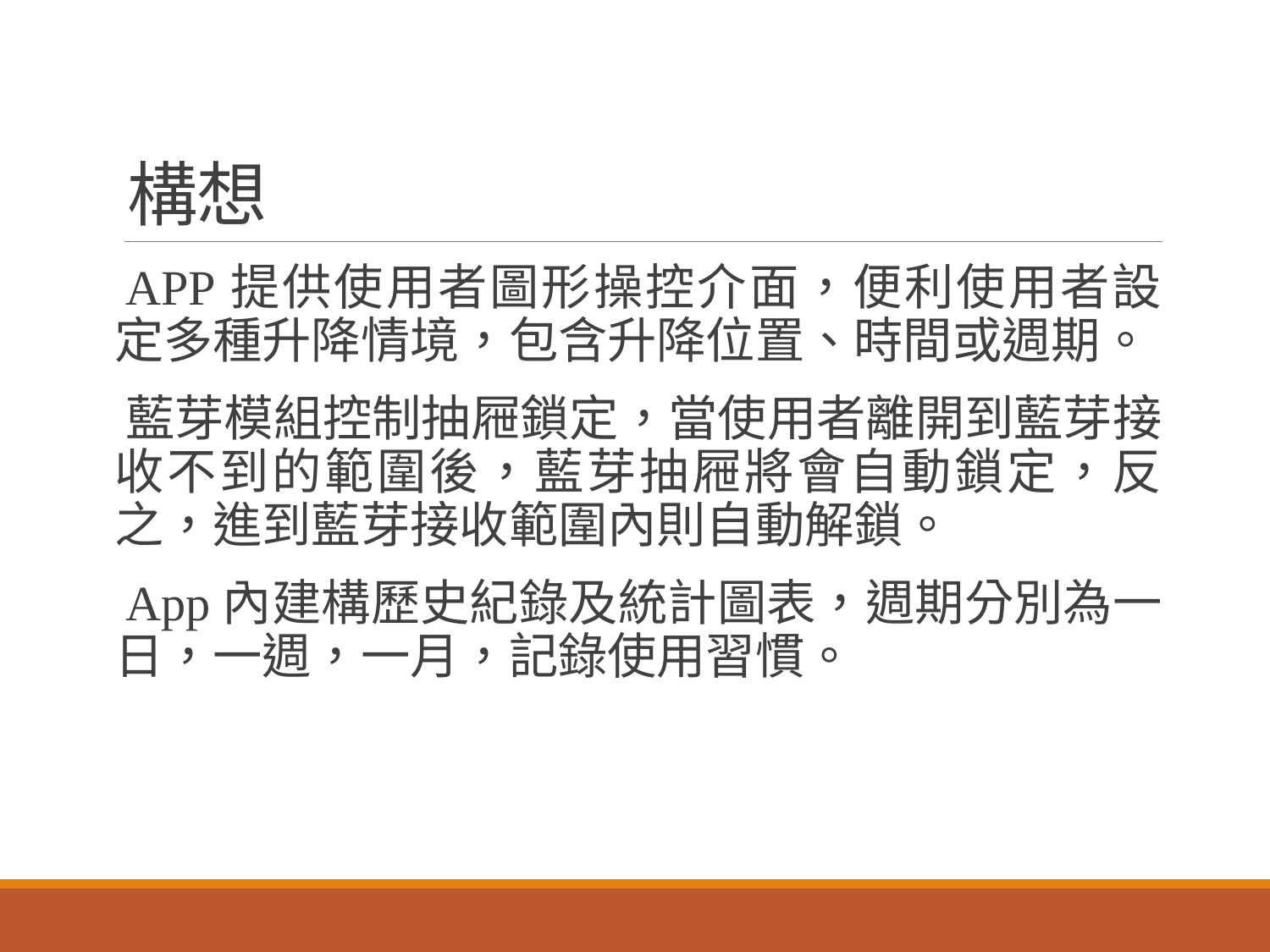

# 構想
APP提供使用者圖形操控介面，便利使用者設定多種升降情境，包含升降位置、時間或週期。
藍芽模組控制抽屜鎖定，當使用者離開到藍芽接收不到的範圍後，藍芽抽屜將會自動鎖定，反之，進到藍芽接收範圍內則自動解鎖。
App內建構歷史紀錄及統計圖表，週期分別為一日，一週，一月，記錄使用習慣。